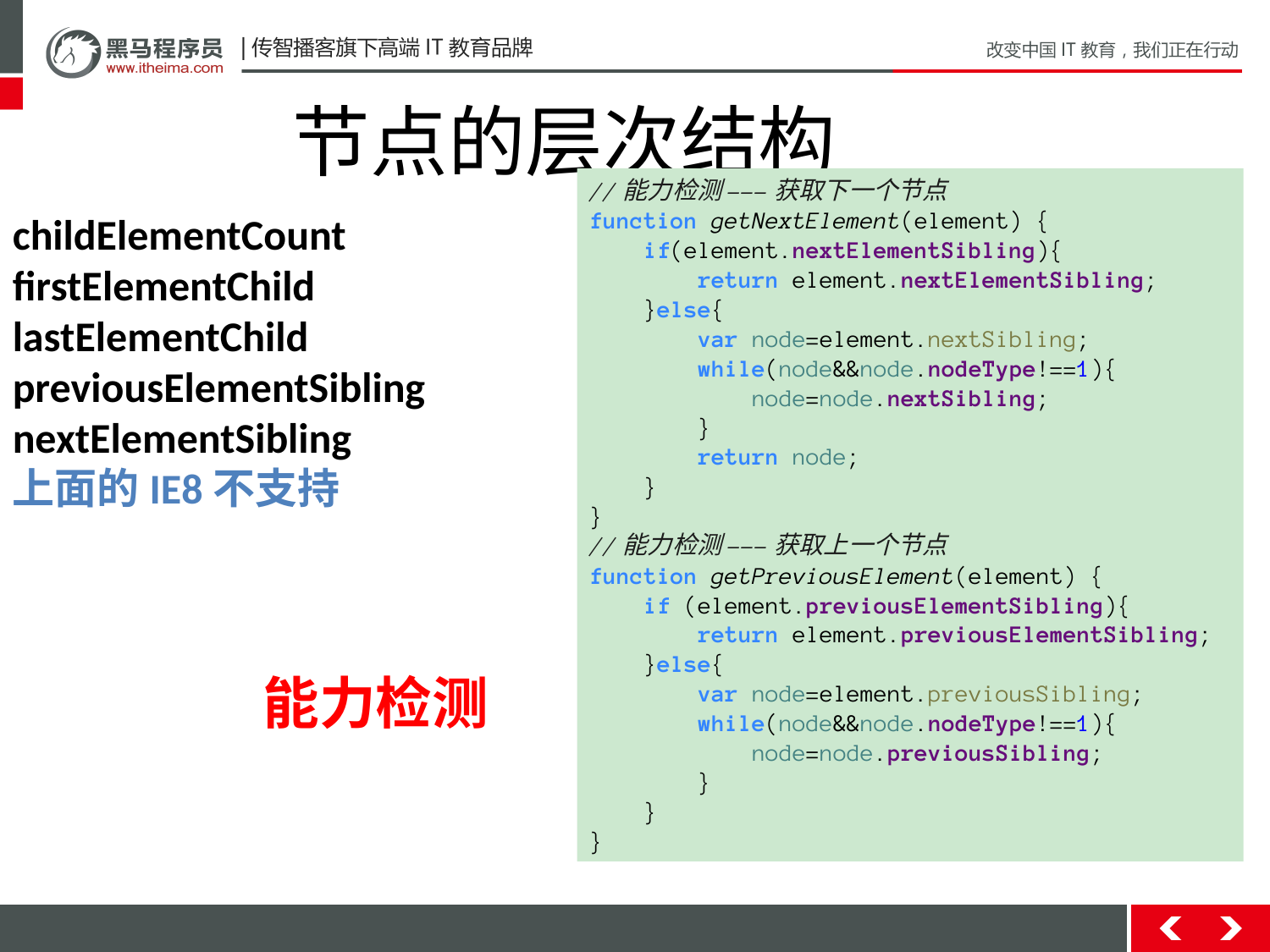

节点的层次结构
//能力检测---获取下一个节点
function getNextElement(element) {
    if(element.nextElementSibling){
        return element.nextElementSibling;
    }else{
        var node=element.nextSibling;
        while(node&&node.nodeType!==1){
            node=node.nextSibling;
        }
        return node;
    }
}
//能力检测---获取上一个节点
function getPreviousElement(element) {
    if (element.previousElementSibling){
        return element.previousElementSibling;
    }else{
        var node=element.previousSibling;
        while(node&&node.nodeType!==1){
            node=node.previousSibling;
        }
    }
}
childElementCount
firstElementChild
lastElementChild
previousElementSibling
nextElementSibling
上面的IE8不支持
能力检测